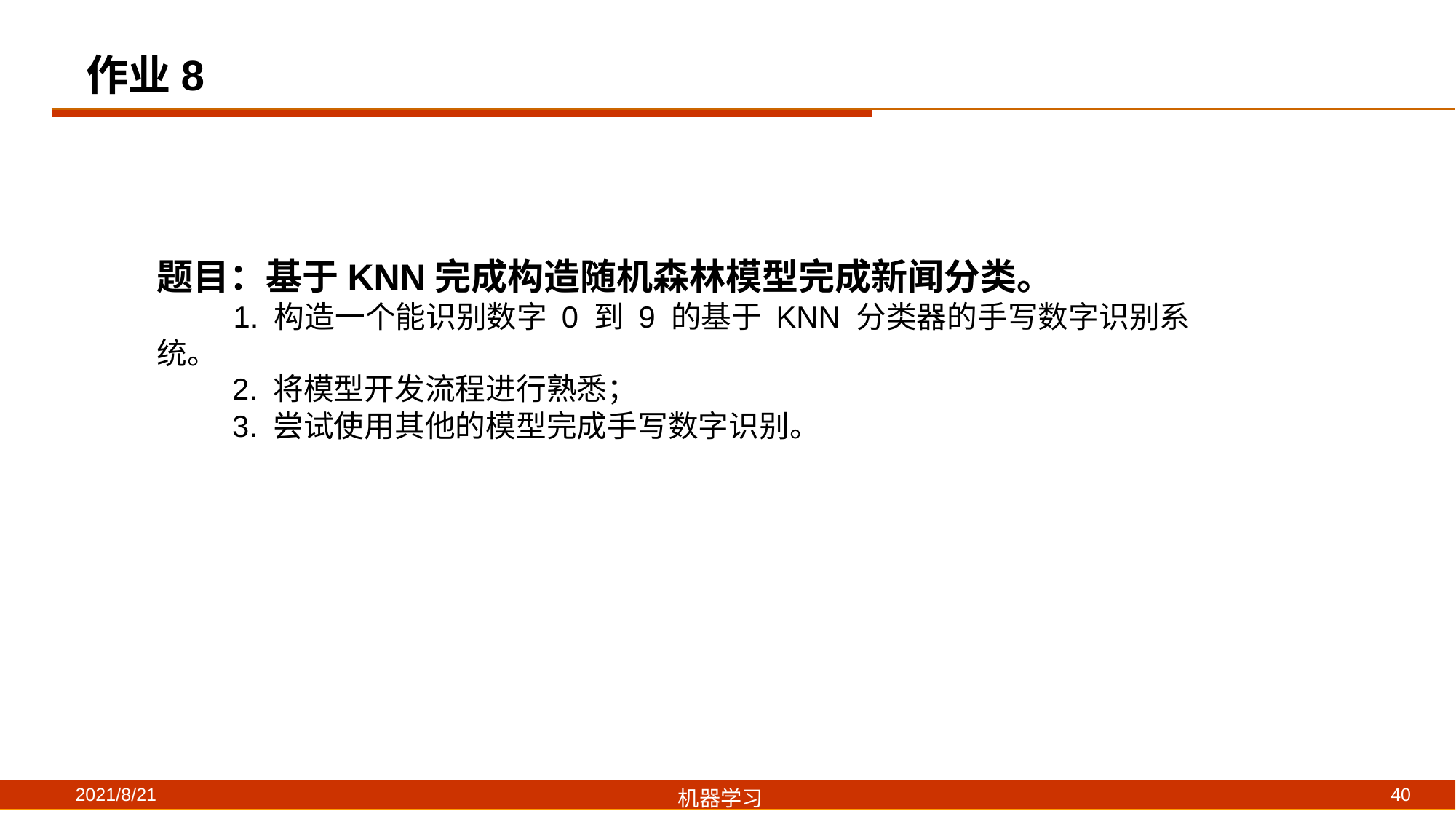

作业8
题目：基于KNN完成构造随机森林模型完成新闻分类。
          1. 构造一个能识别数字 0 到 9 的基于 KNN 分类器的手写数字识别系统。
         2. 将模型开发流程进行熟悉；
         3. 尝试使用其他的模型完成手写数字识别。

40
2021/8/21